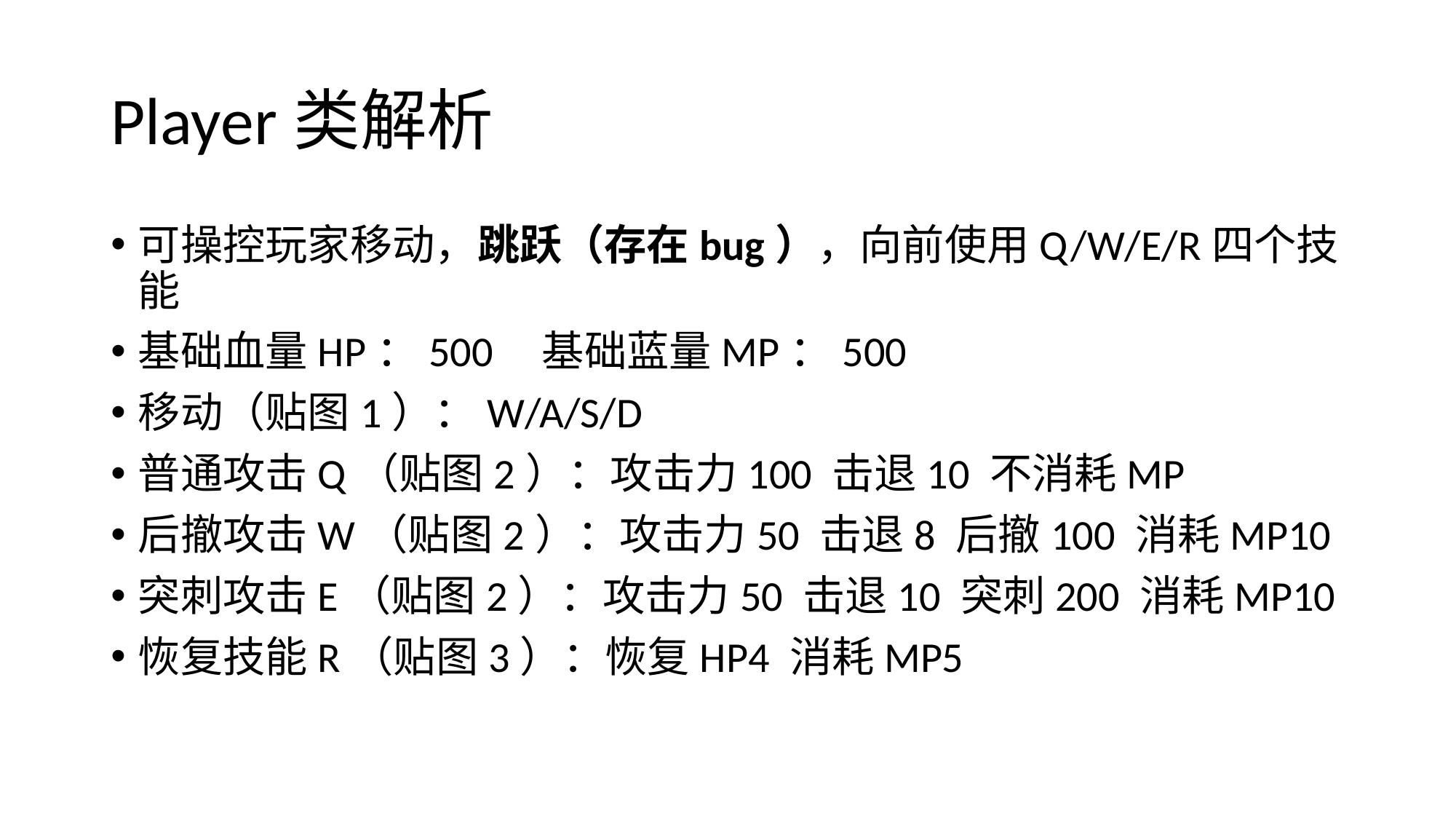

# Player类解析
可操控玩家移动，跳跃（存在bug），向前使用Q/W/E/R四个技能
基础血量HP：500    基础蓝量MP：500
移动（贴图1）：W/A/S/D
普通攻击Q（贴图2）：攻击力100 击退10 不消耗MP
后撤攻击W（贴图2）：攻击力50 击退8 后撤100 消耗MP10
突刺攻击E（贴图2）：攻击力50 击退10 突刺200 消耗MP10
恢复技能R（贴图3）：恢复HP4 消耗MP5